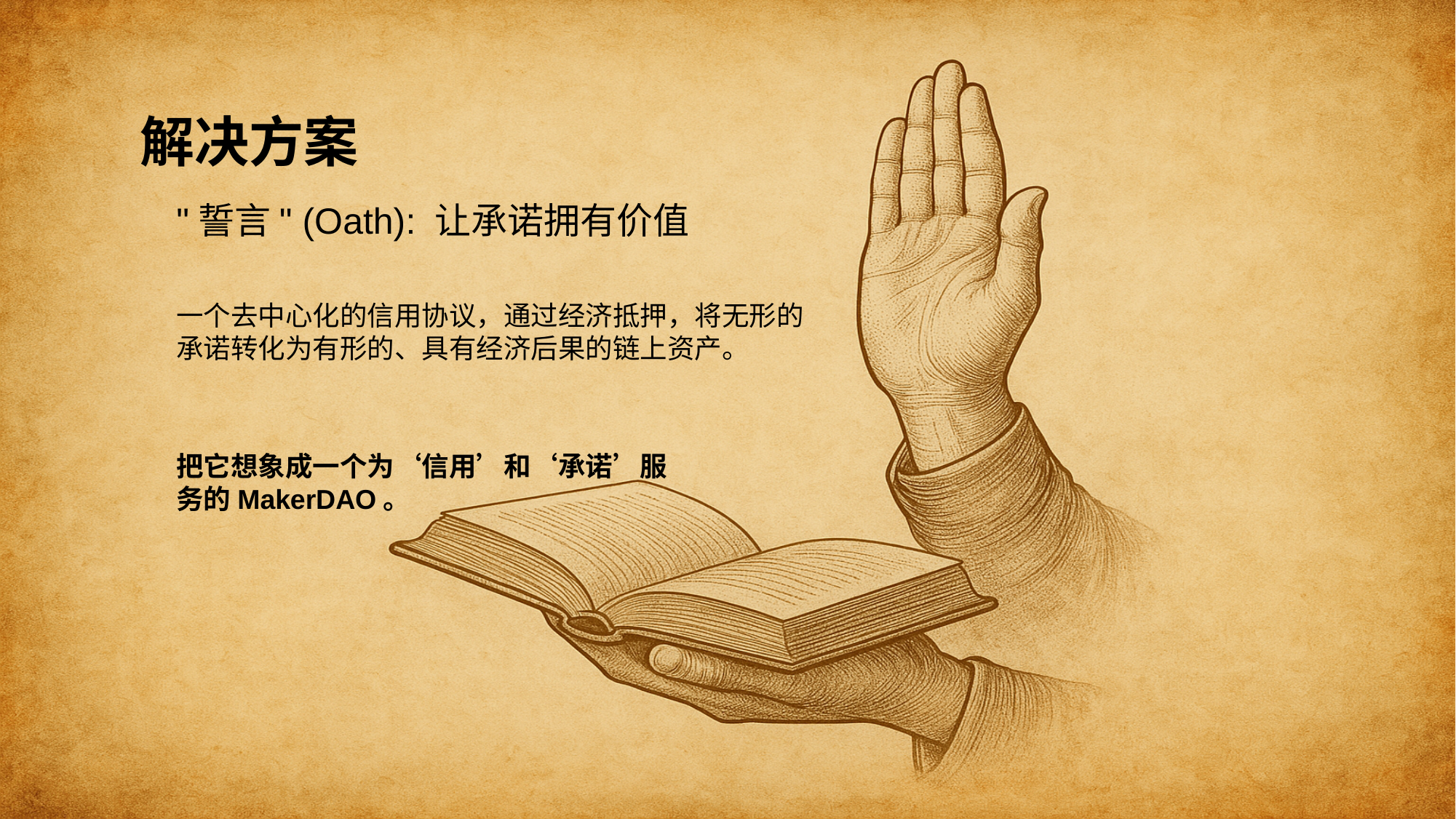

解决方案
"誓言" (Oath): 让承诺拥有价值
一个去中心化的信用协议，通过经济抵押，将无形的承诺转化为有形的、具有经济后果的链上资产。
把它想象成一个为‘信用’和‘承诺’服务的MakerDAO。